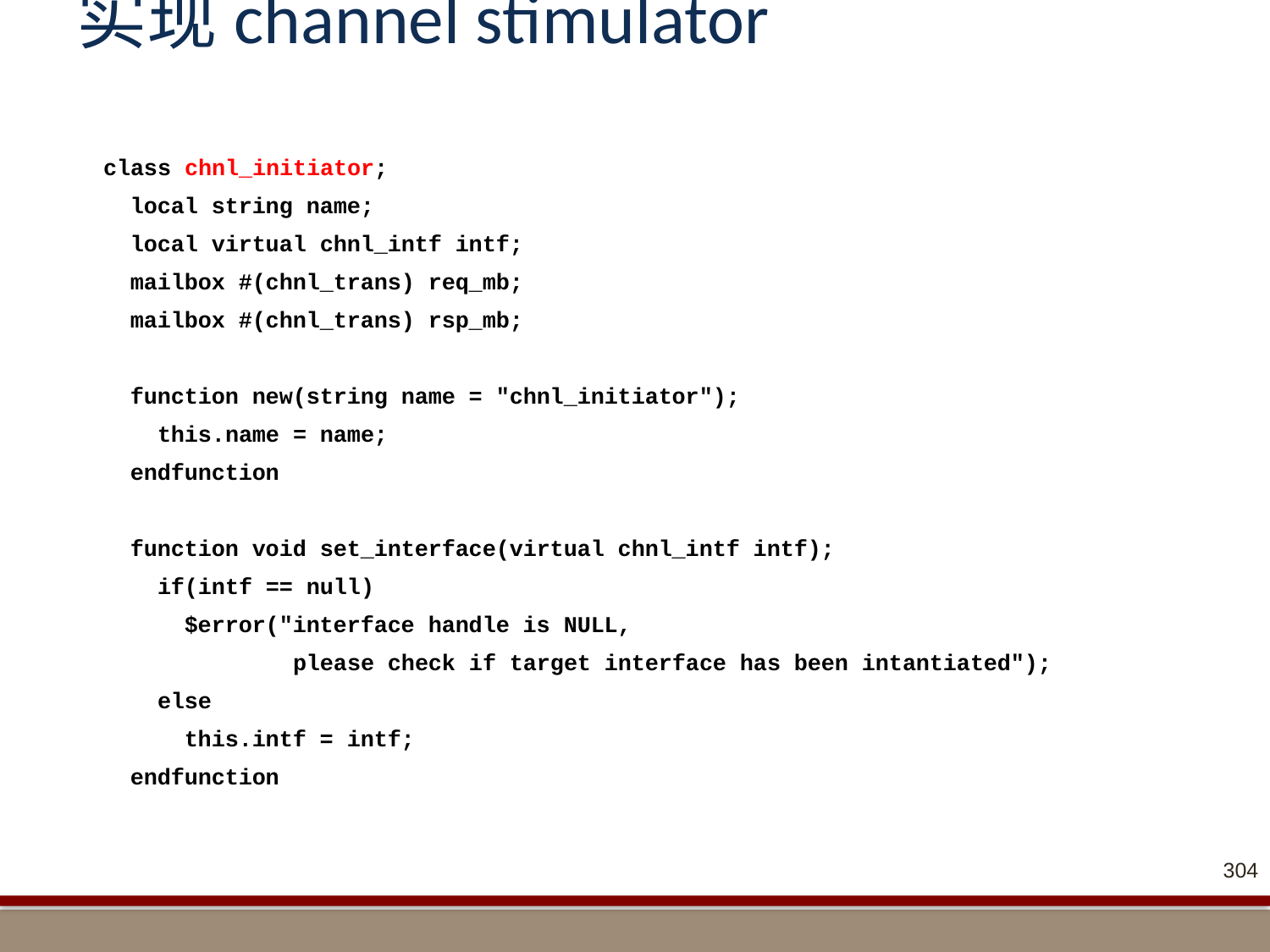

# 实现channel stimulator
  class chnl_initiator;
    local string name;
    local virtual chnl_intf intf;
    mailbox #(chnl_trans) req_mb;
    mailbox #(chnl_trans) rsp_mb;

    function new(string name = "chnl_initiator");
      this.name = name;
    endfunction

    function void set_interface(virtual chnl_intf intf);
      if(intf == null)
        $error("interface handle is NULL,
                please check if target interface has been intantiated");
      else
        this.intf = intf;
    endfunction

304